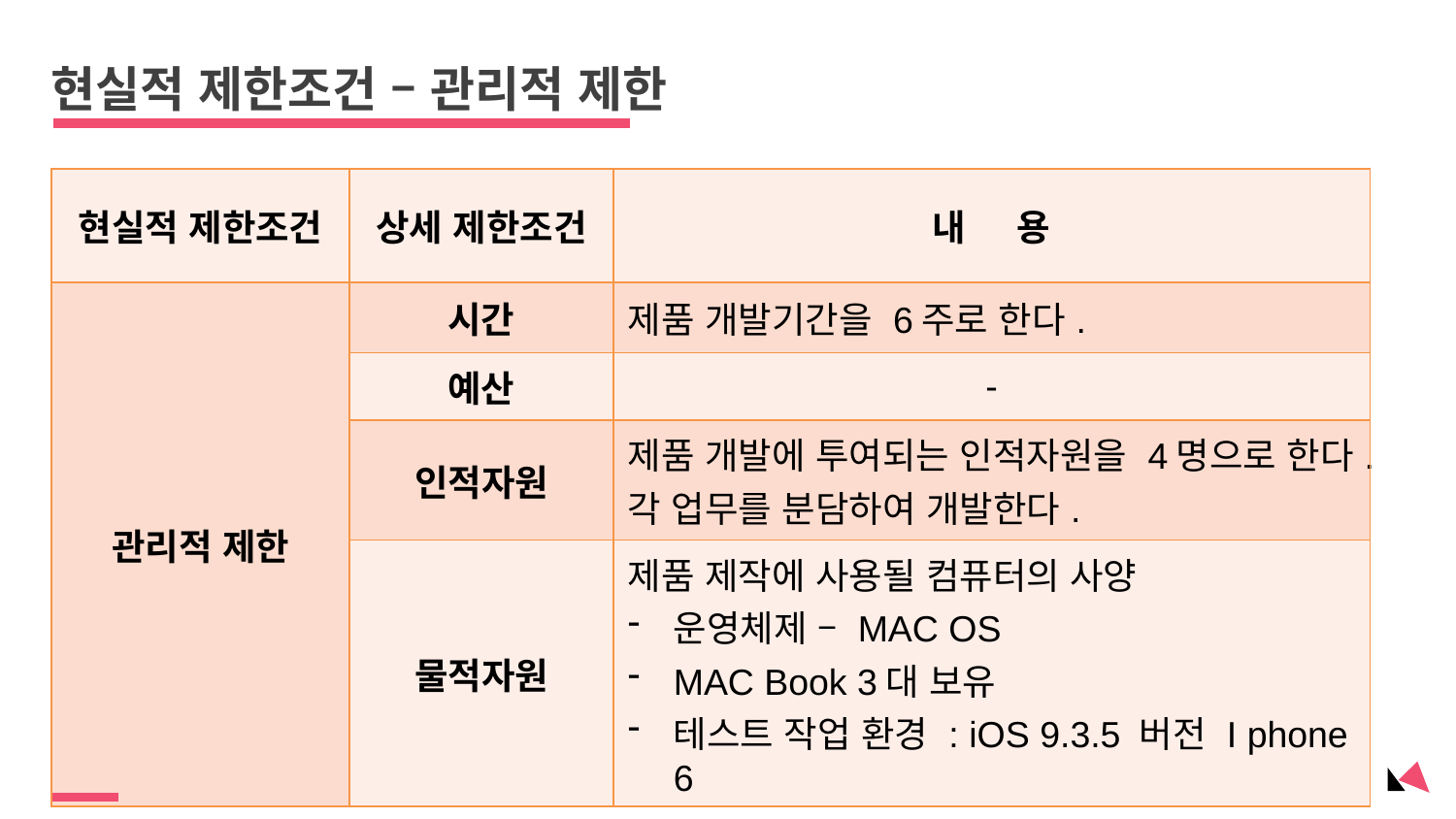

현실적 제한조건 – 관리적 제한
| 현실적 제한조건 | 상세 제한조건 | 내 용 |
| --- | --- | --- |
| 관리적 제한 | 시간 | 제품 개발기간을 6주로 한다. |
|  | 예산 | - |
|  | 인적자원 | 제품 개발에 투여되는 인적자원을 4명으로 한다. 각 업무를 분담하여 개발한다. |
|  | 물적자원 | 제품 제작에 사용될 컴퓨터의 사양 운영체제 – MAC OS MAC Book 3대 보유 테스트 작업 환경 : iOS 9.3.5 버전 I phone 6 |